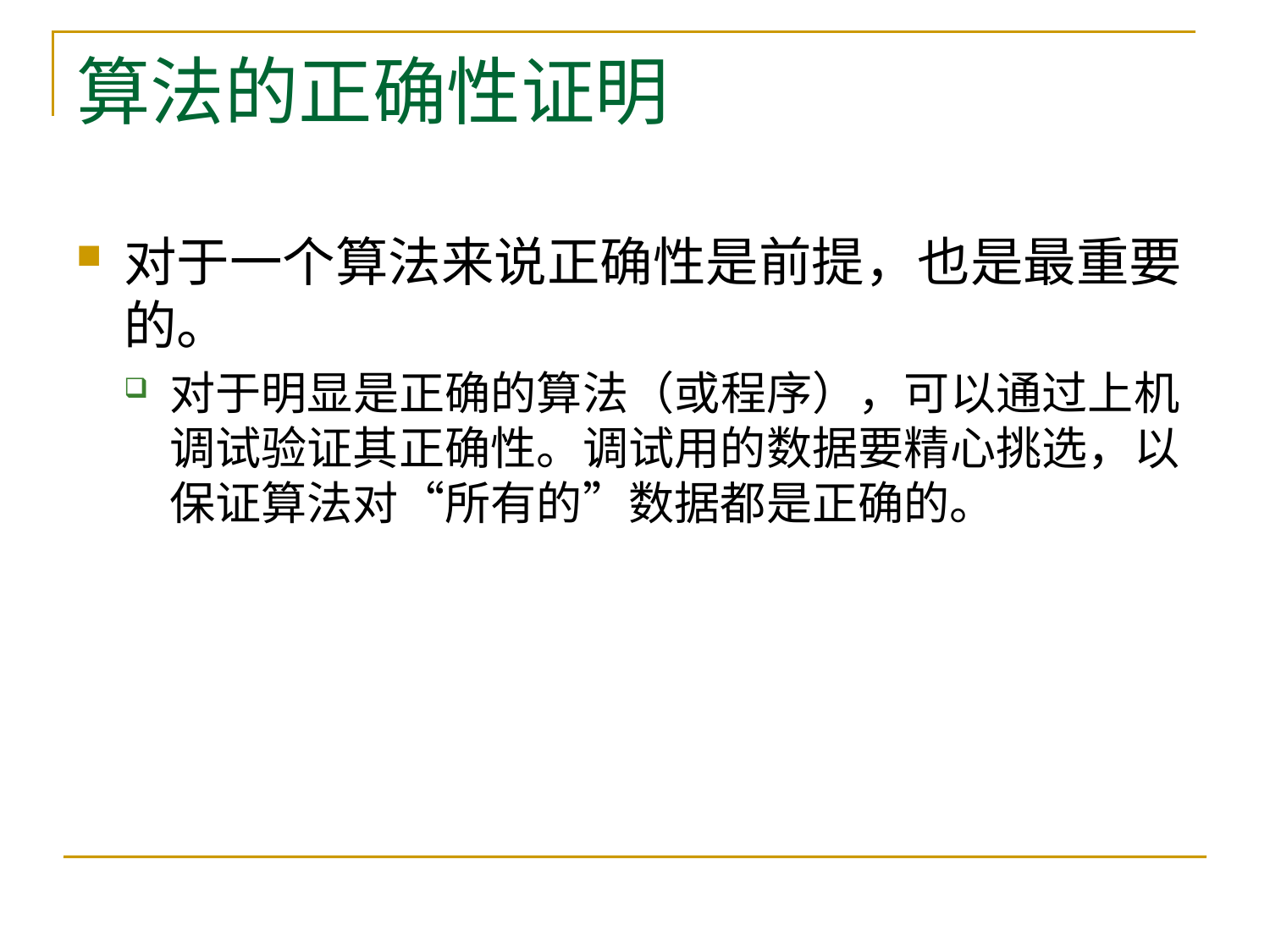

# 算法的正确性证明
对于一个算法来说正确性是前提，也是最重要的。
对于明显是正确的算法（或程序），可以通过上机调试验证其正确性。调试用的数据要精心挑选，以保证算法对“所有的”数据都是正确的。